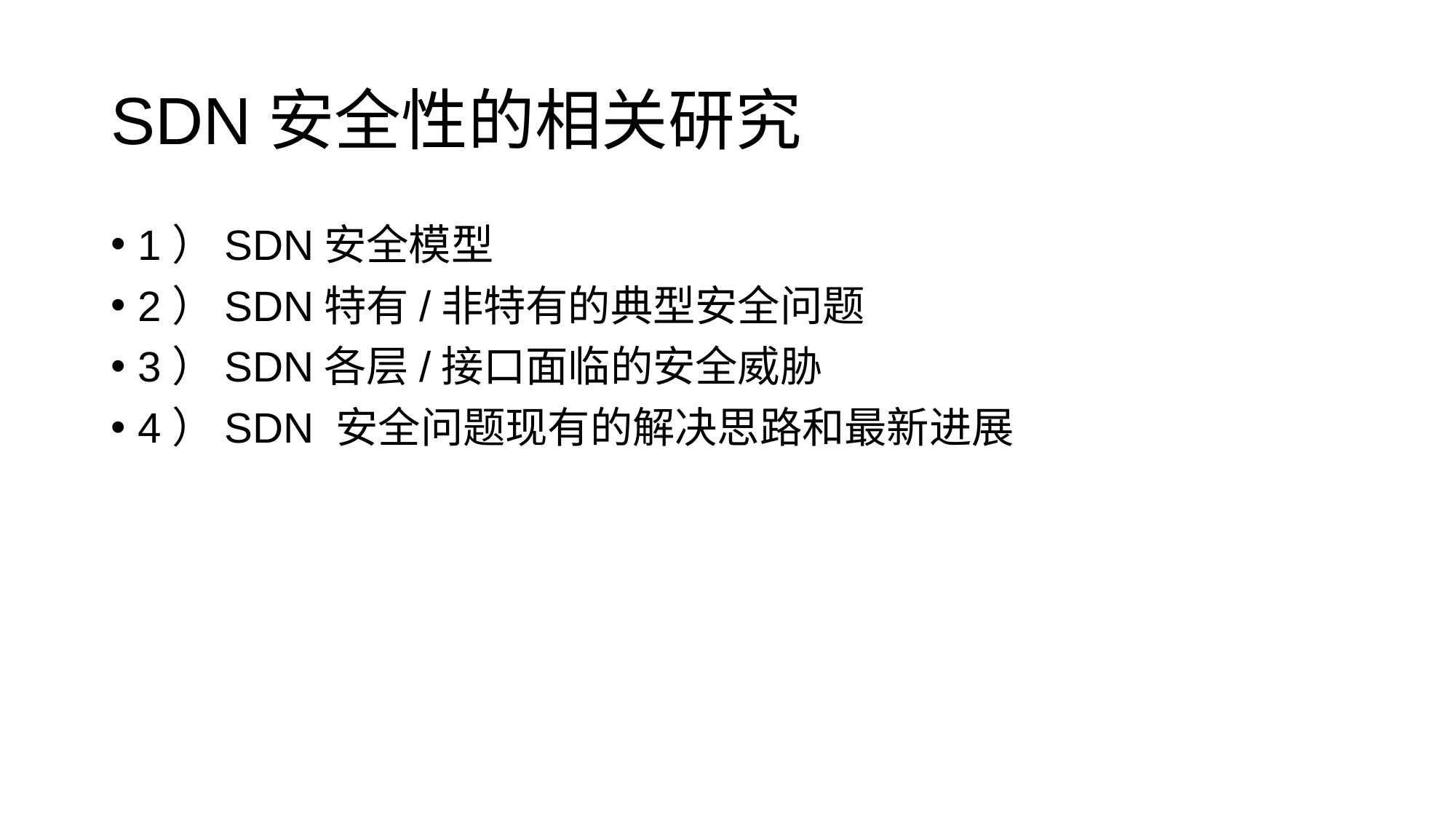

# SDN安全性的相关研究
1）SDN安全模型
2）SDN特有/非特有的典型安全问题
3）SDN各层/接口面临的安全威胁
4）SDN 安全问题现有的解决思路和最新进展